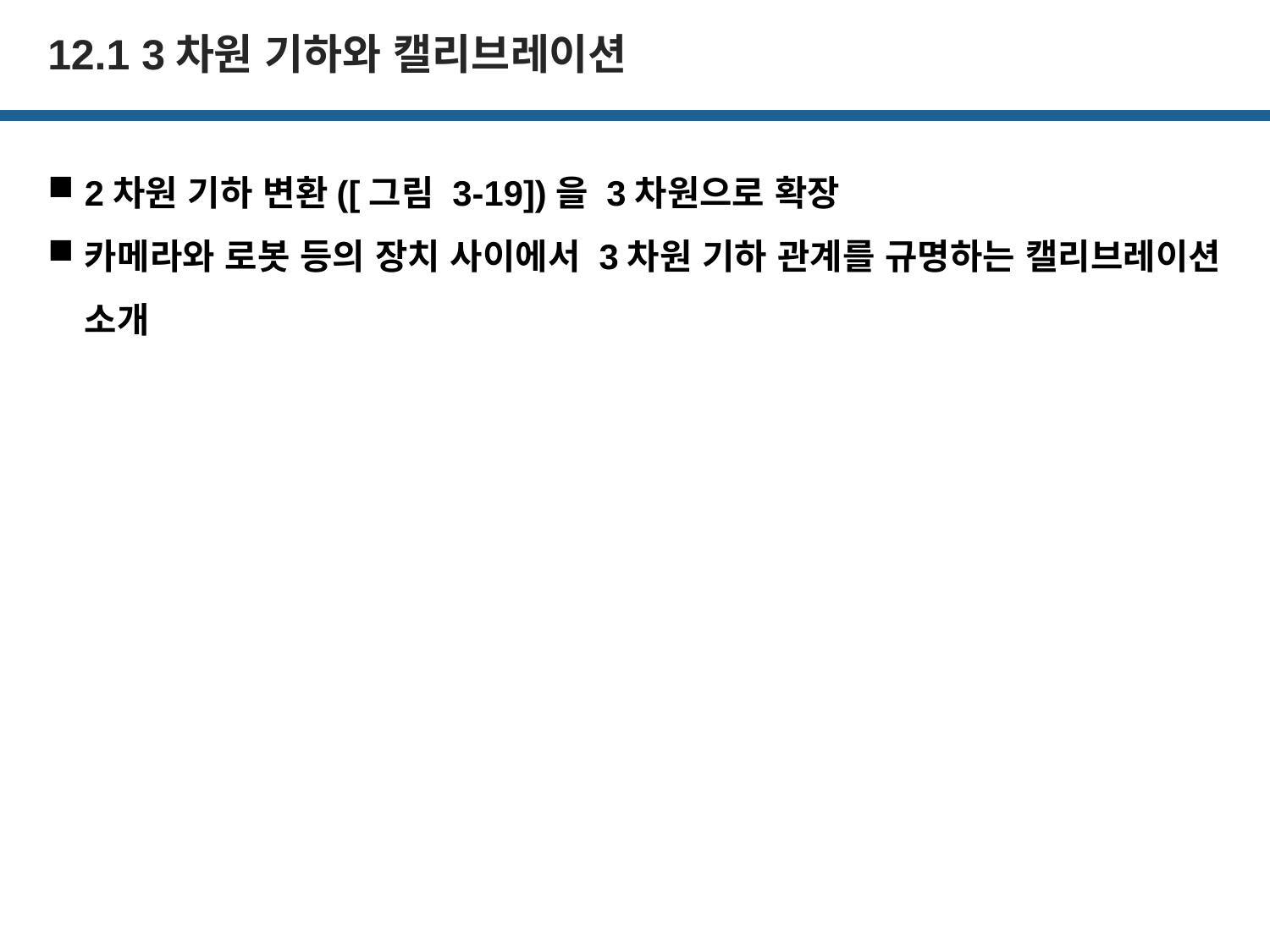

# 12.1 3차원 기하와 캘리브레이션
2차원 기하 변환([그림 3-19])을 3차원으로 확장
카메라와 로봇 등의 장치 사이에서 3차원 기하 관계를 규명하는 캘리브레이션 소개